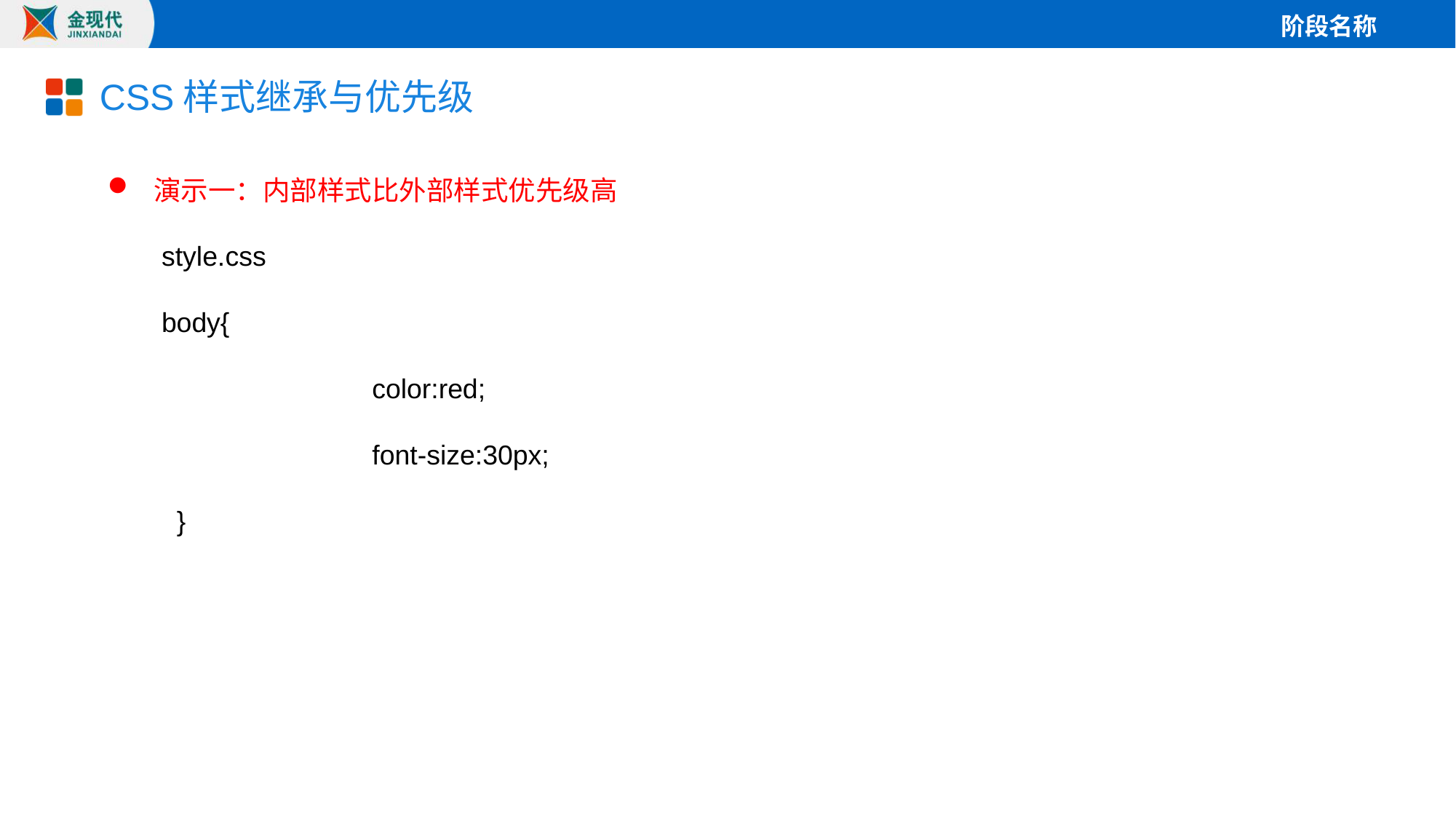

# CSS样式继承与优先级
  演示一：内部样式比外部样式优先级高
 style.css
 body{
		color:red;
		font-size:30px;
   }